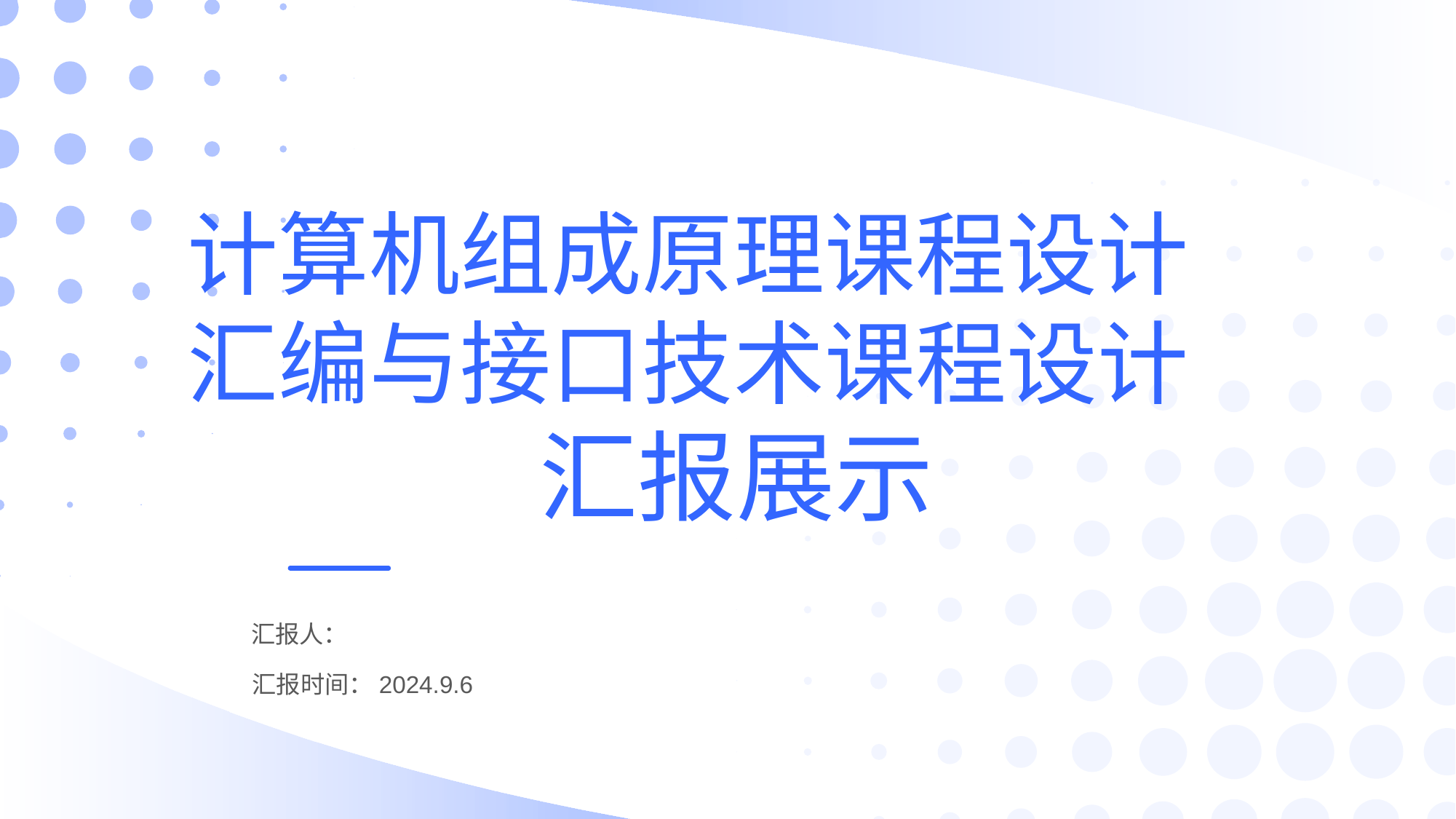

计算机组成原理课程设计
汇编与接口技术课程设计
汇报展示

汇报人：
汇报时间：2024.9.6